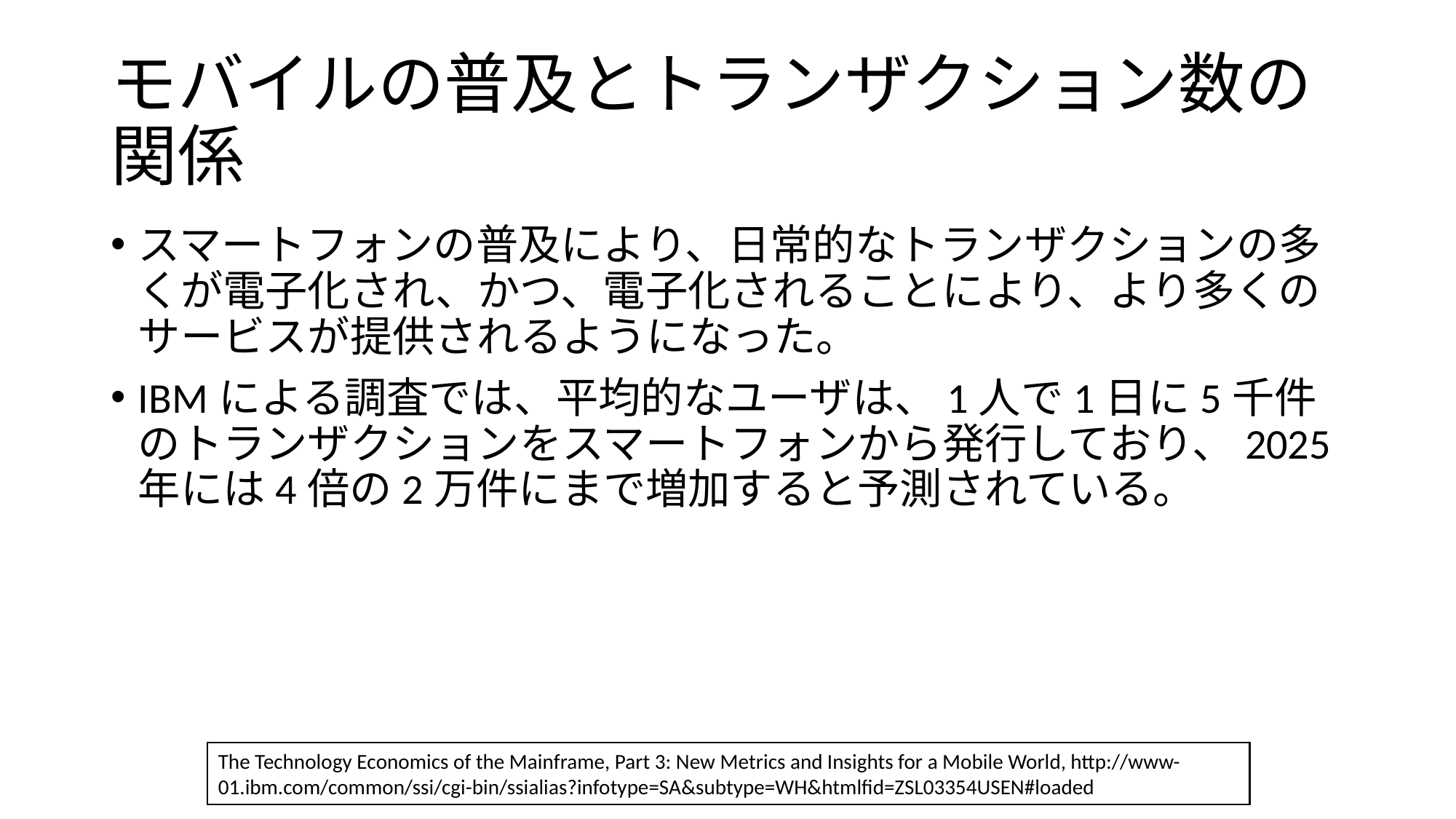

# モバイルの普及とトランザクション数の関係
スマートフォンの普及により、日常的なトランザクションの多くが電子化され、かつ、電子化されることにより、より多くのサービスが提供されるようになった。
IBMによる調査では、平均的なユーザは、1人で1日に5千件のトランザクションをスマートフォンから発行しており、2025年には4倍の2万件にまで増加すると予測されている。
The Technology Economics of the Mainframe, Part 3: New Metrics and Insights for a Mobile World, http://www-01.ibm.com/common/ssi/cgi-bin/ssialias?infotype=SA&subtype=WH&htmlfid=ZSL03354USEN#loaded